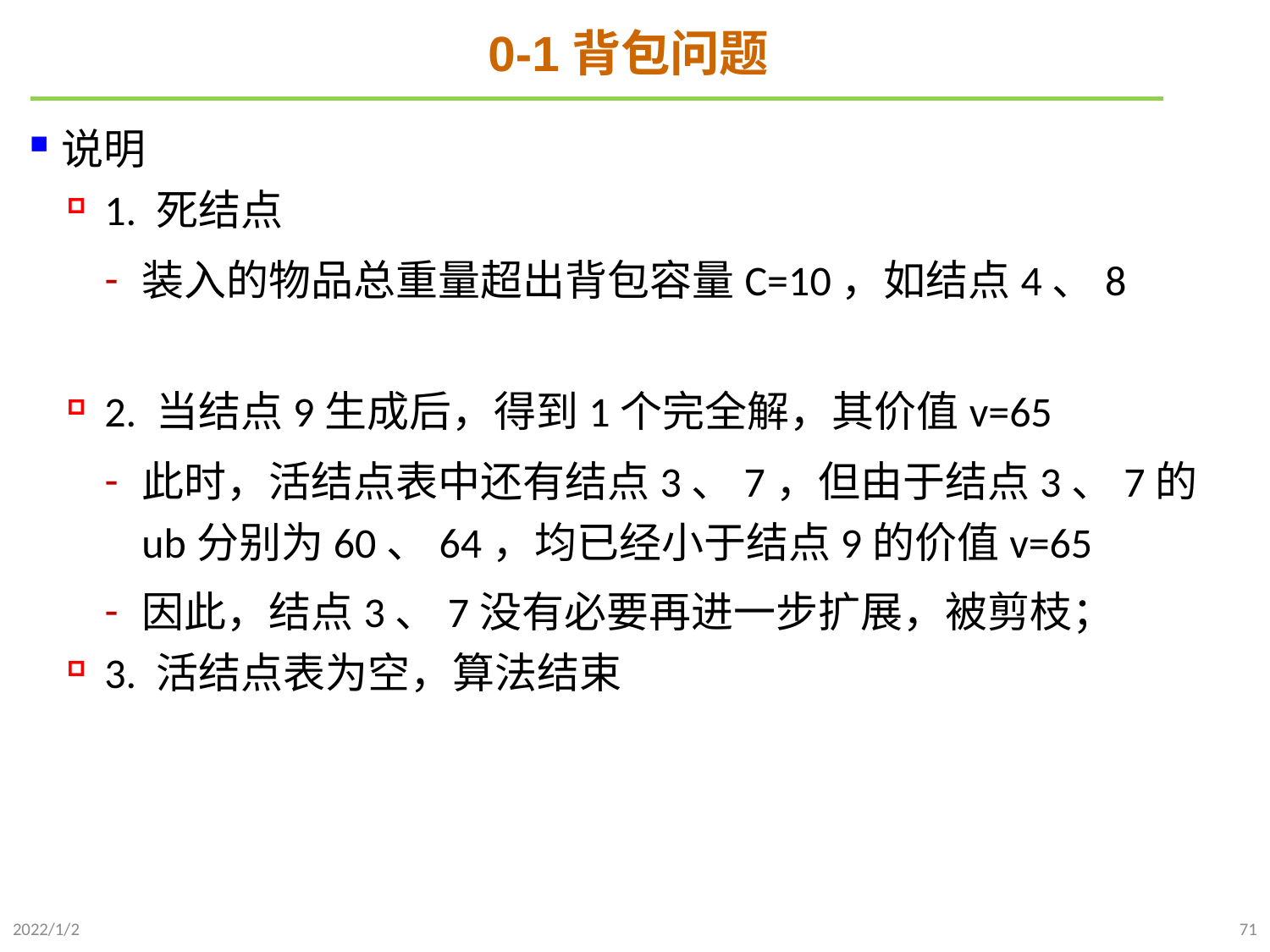

# 0-1背包问题
说明
1. 死结点
装入的物品总重量超出背包容量C=10，如结点4、8

2. 当结点9生成后，得到1个完全解，其价值v=65
此时，活结点表中还有结点3、7，但由于结点3、7的ub分别为60、64，均已经小于结点9的价值v=65
因此，结点3、7没有必要再进一步扩展，被剪枝；
3. 活结点表为空，算法结束

2022/1/2
71